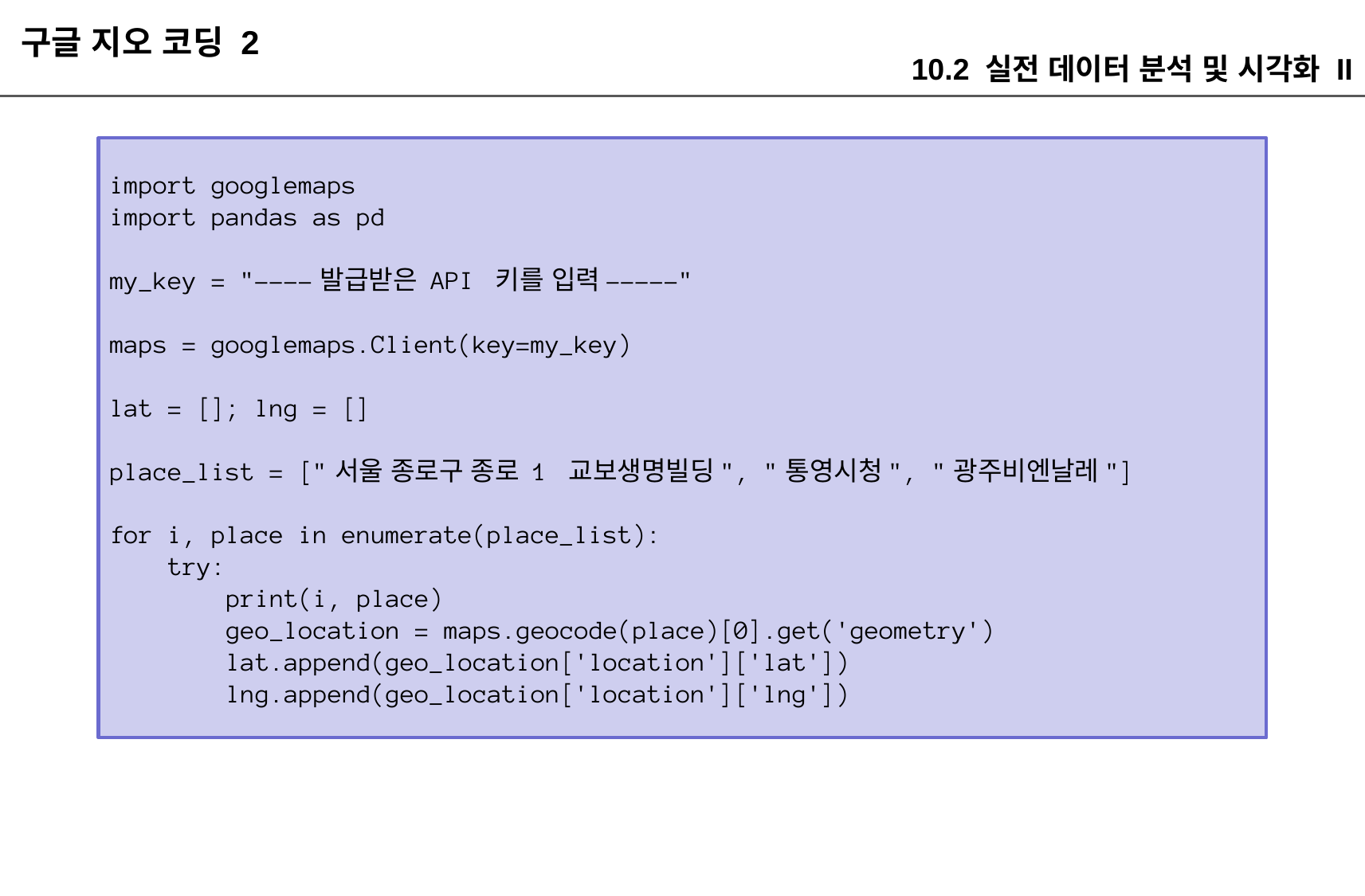

구글 지오 코딩 2
10.2 실전 데이터 분석 및 시각화 II
import googlemaps
import pandas as pd

my_key = "----발급받은 API 키를 입력-----"

maps = googlemaps.Client(key=my_key)

lat = []; lng = []

place_list = ["서울 종로구 종로 1 교보생명빌딩", "통영시청", "광주비엔날레"]

for i, place in enumerate(place_list):
    try:
        print(i, place)
        geo_location = maps.geocode(place)[0].get('geometry')
        lat.append(geo_location['location']['lat'])
        lng.append(geo_location['location']['lng'])